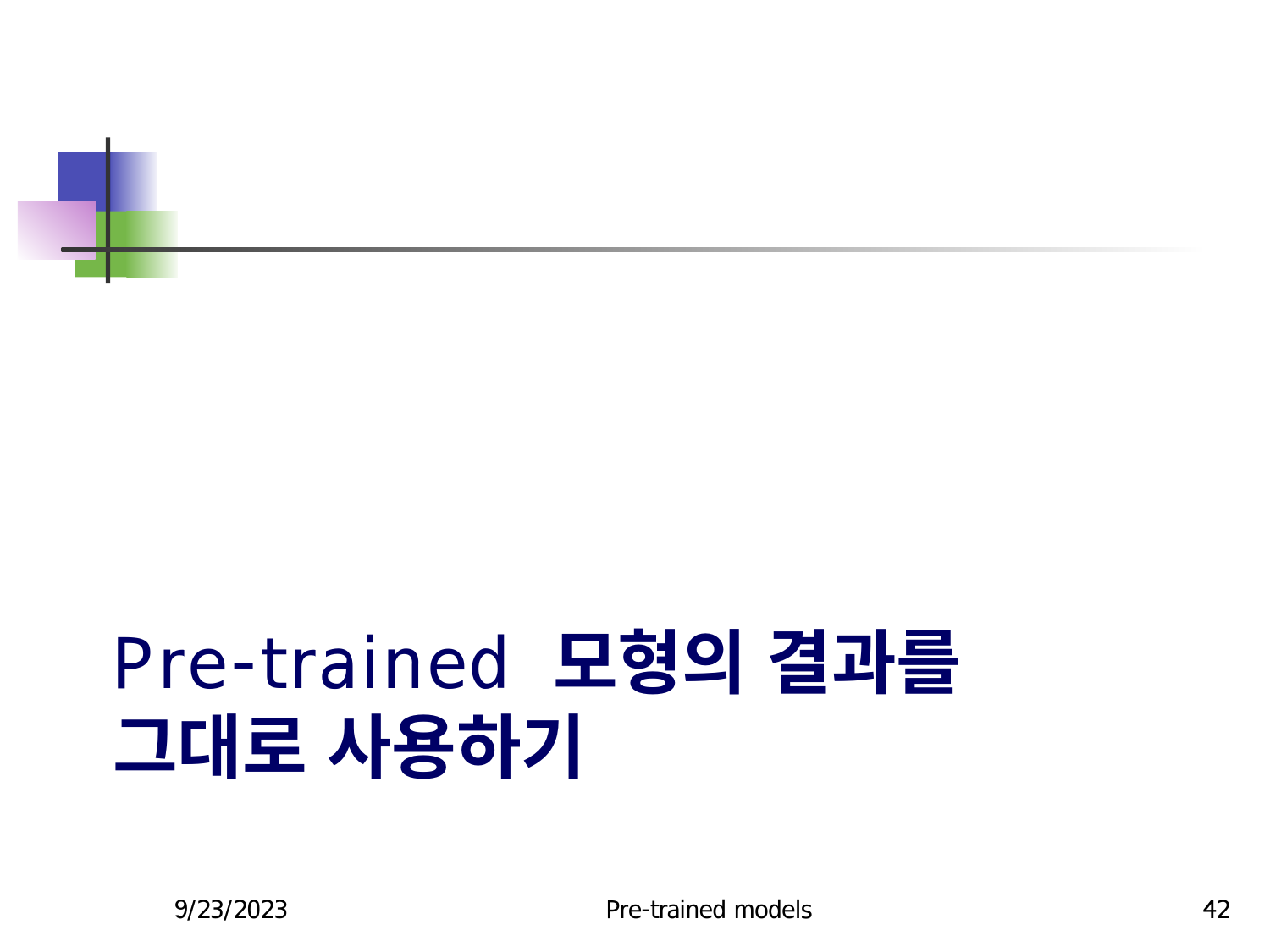

# Pre-trained 모형의 결과를 그대로 사용하기
9/23/2023
Pre-trained models
42